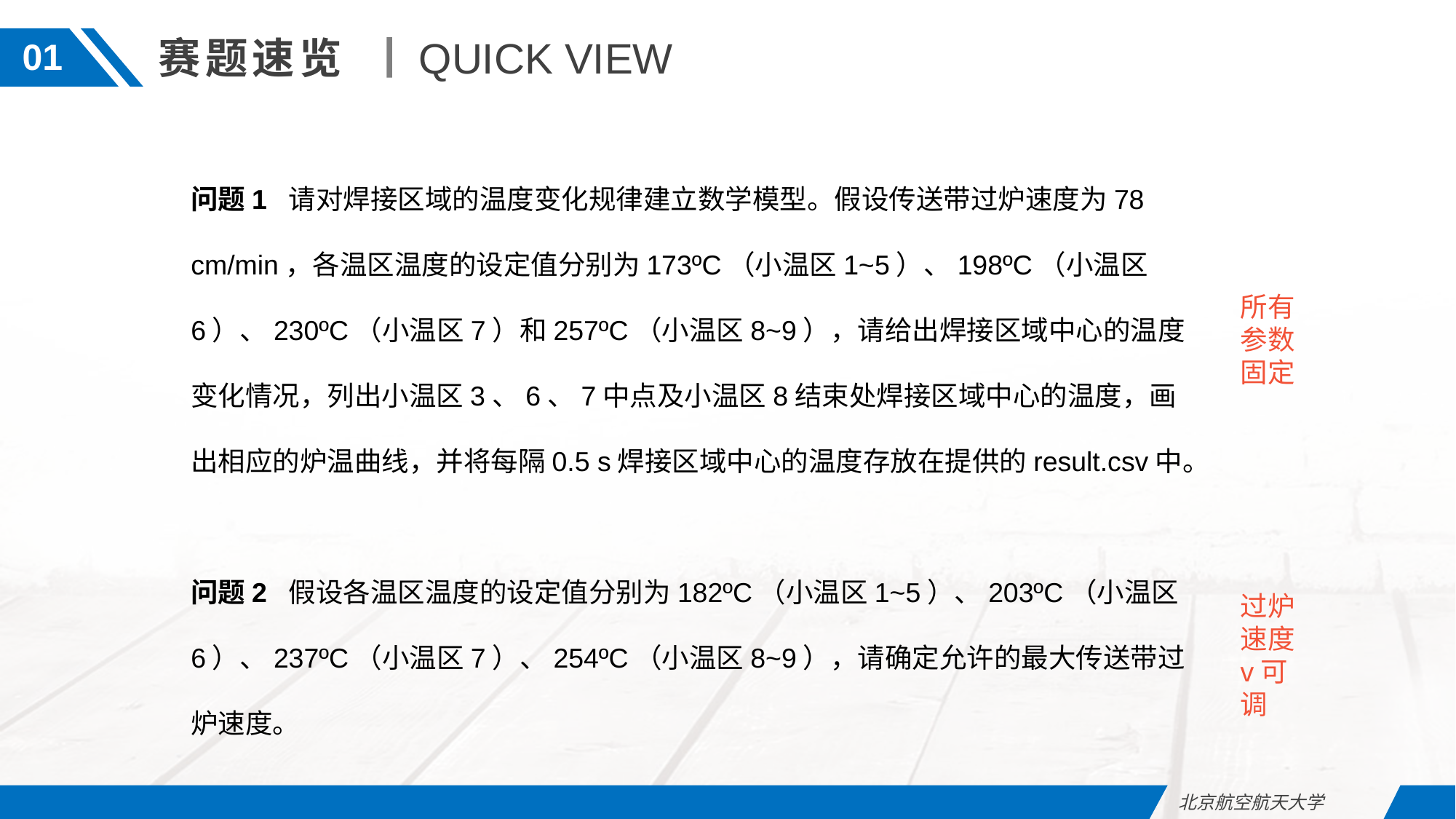

赛题速览
QUICK VIEW

01

问题1  请对焊接区域的温度变化规律建立数学模型。假设传送带过炉速度为78 cm/min，各温区温度的设定值分别为173ºC（小温区1~5）、198ºC（小温区6）、230ºC（小温区7）和257ºC（小温区8~9），请给出焊接区域中心的温度变化情况，列出小温区3、6、7中点及小温区8结束处焊接区域中心的温度，画出相应的炉温曲线，并将每隔0.5 s焊接区域中心的温度存放在提供的result.csv中。

问题2  假设各温区温度的设定值分别为182ºC（小温区1~5）、203ºC（小温区6）、237ºC（小温区7）、254ºC（小温区8~9），请确定允许的最大传送带过炉速度。

所有参数固定
过炉速度v可调

北京航空航天大学